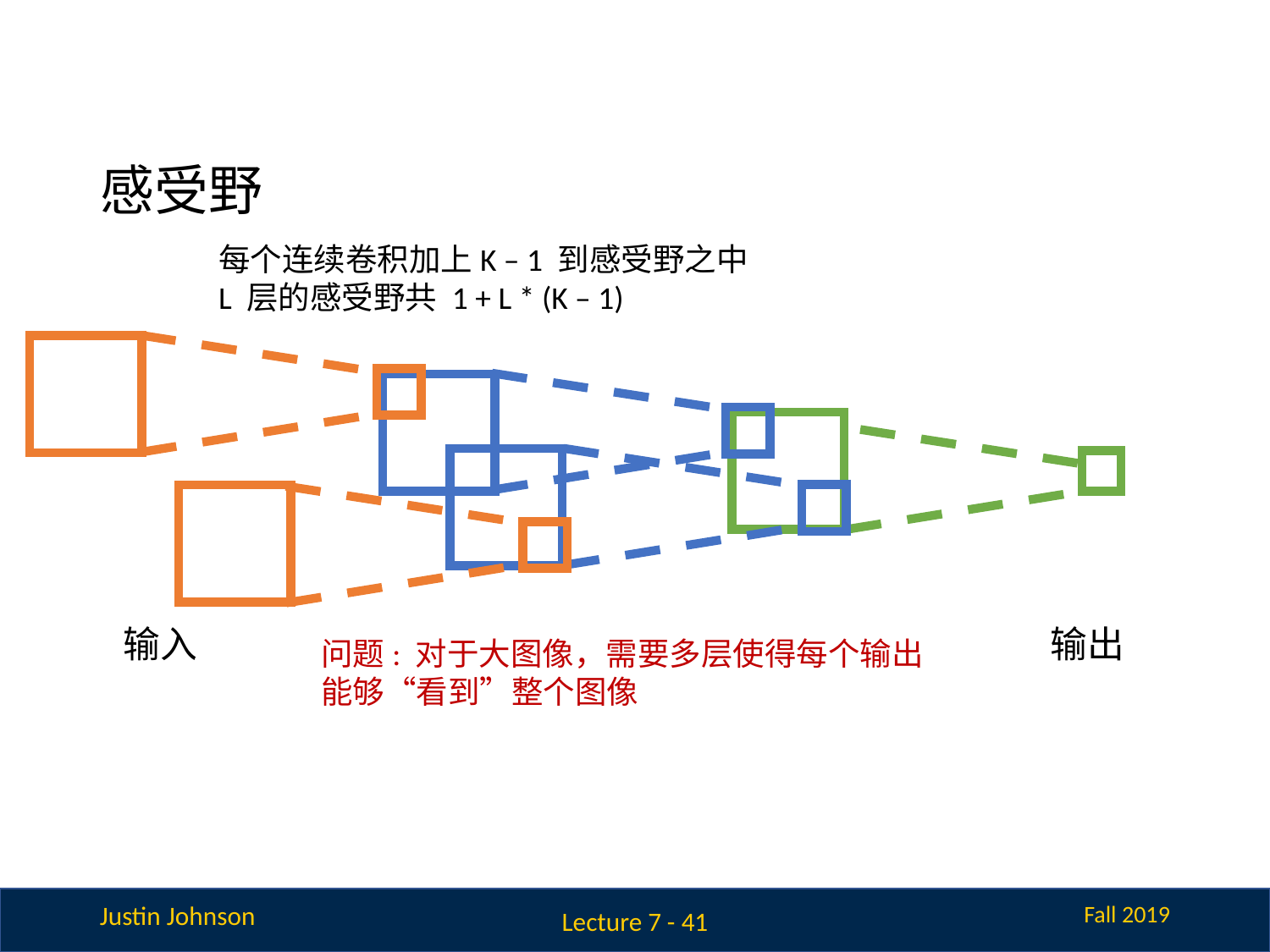

# 感受野
每个连续卷积加上K – 1 到感受野之中
L 层的感受野共 1 + L * (K – 1)

|  |  |  |  |  |  |  |
| --- | --- | --- | --- | --- | --- | --- |
|  |  |  |  |  |  |  |
|  |  |  |  |  |  |  |
|  |  |  |  |  |  |  |
|  |  |  |  |  |  |  |
|  |  |  |  |  |  |  |
|  |  |  |  |  |  |  |
|  |  |  |  |  |  |  |
| --- | --- | --- | --- | --- | --- | --- |
|  |  |  |  |  |  |  |
|  |  |  |  |  |  |  |
|  |  |  |  |  |  |  |
|  |  |  |  |  |  |  |
|  |  |  |  |  |  |  |
|  |  |  |  |  |  |  |
|  |  |  |  |  |  |  |
| --- | --- | --- | --- | --- | --- | --- |
|  |  |  |  |  |  |  |
|  |  |  |  |  |  |  |
|  |  |  |  |  |  |  |
|  |  |  |  |  |  |  |
|  |  |  |  |  |  |  |
|  |  |  |  |  |  |  |
|  |  |  |  |  |  |  |
| --- | --- | --- | --- | --- | --- | --- |
|  |  |  |  |  |  |  |
|  |  |  |  |  |  |  |
|  |  |  |  |  |  |  |
|  |  |  |  |  |  |  |
|  |  |  |  |  |  |  |
|  |  |  |  |  |  |  |

输入
输出
问题: 对于大图像，需要多层使得每个输出能够“看到”整个图像
Lecture 7 - 41